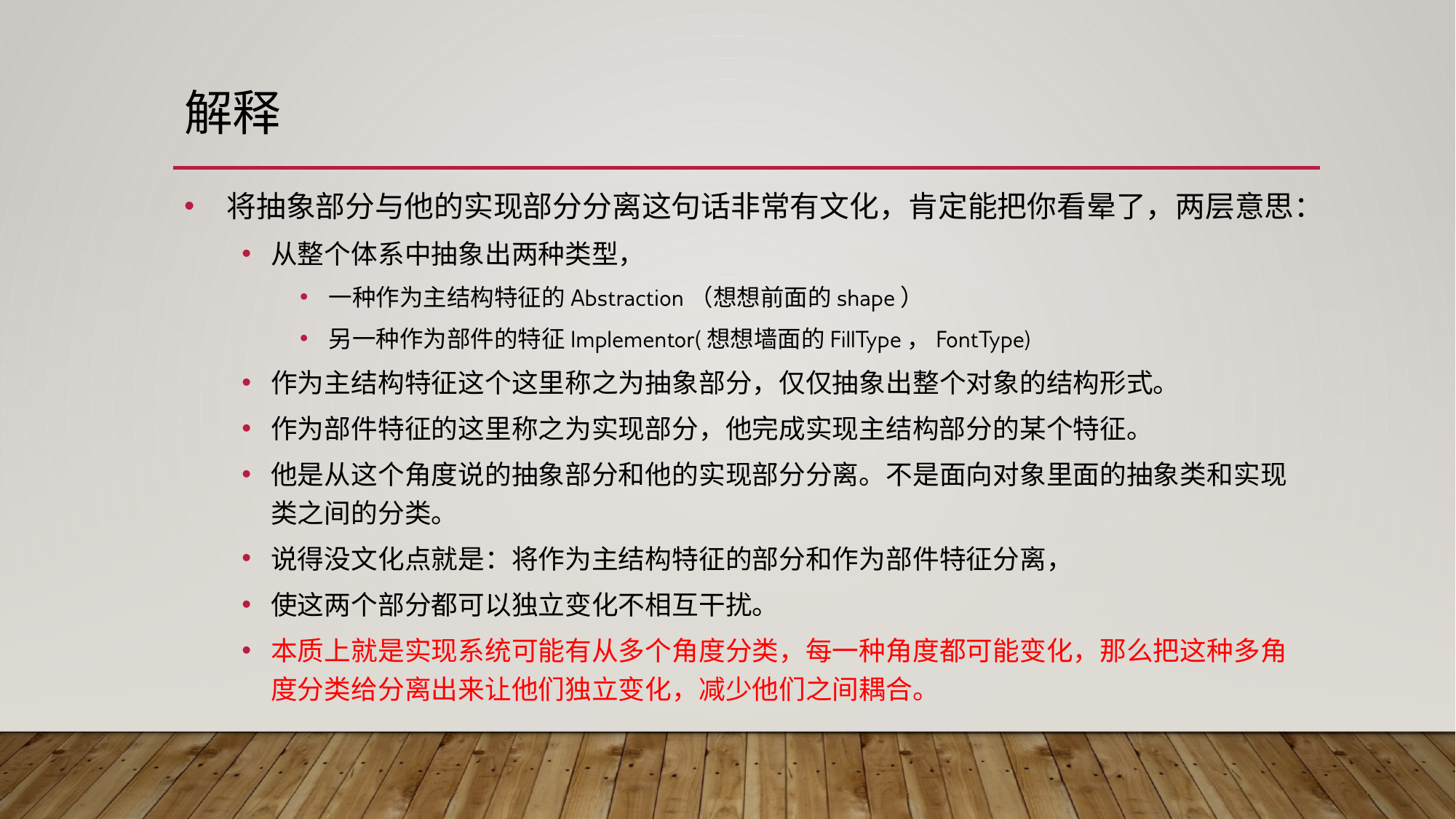

# 解释
 将抽象部分与他的实现部分分离这句话非常有文化，肯定能把你看晕了，两层意思：
从整个体系中抽象出两种类型，
一种作为主结构特征的Abstraction（想想前面的shape）
另一种作为部件的特征Implementor(想想墙面的FillType，FontType)
作为主结构特征这个这里称之为抽象部分，仅仅抽象出整个对象的结构形式。
作为部件特征的这里称之为实现部分，他完成实现主结构部分的某个特征。
他是从这个角度说的抽象部分和他的实现部分分离。不是面向对象里面的抽象类和实现类之间的分类。
说得没文化点就是：将作为主结构特征的部分和作为部件特征分离，
使这两个部分都可以独立变化不相互干扰。
本质上就是实现系统可能有从多个角度分类，每一种角度都可能变化，那么把这种多角度分类给分离出来让他们独立变化，减少他们之间耦合。